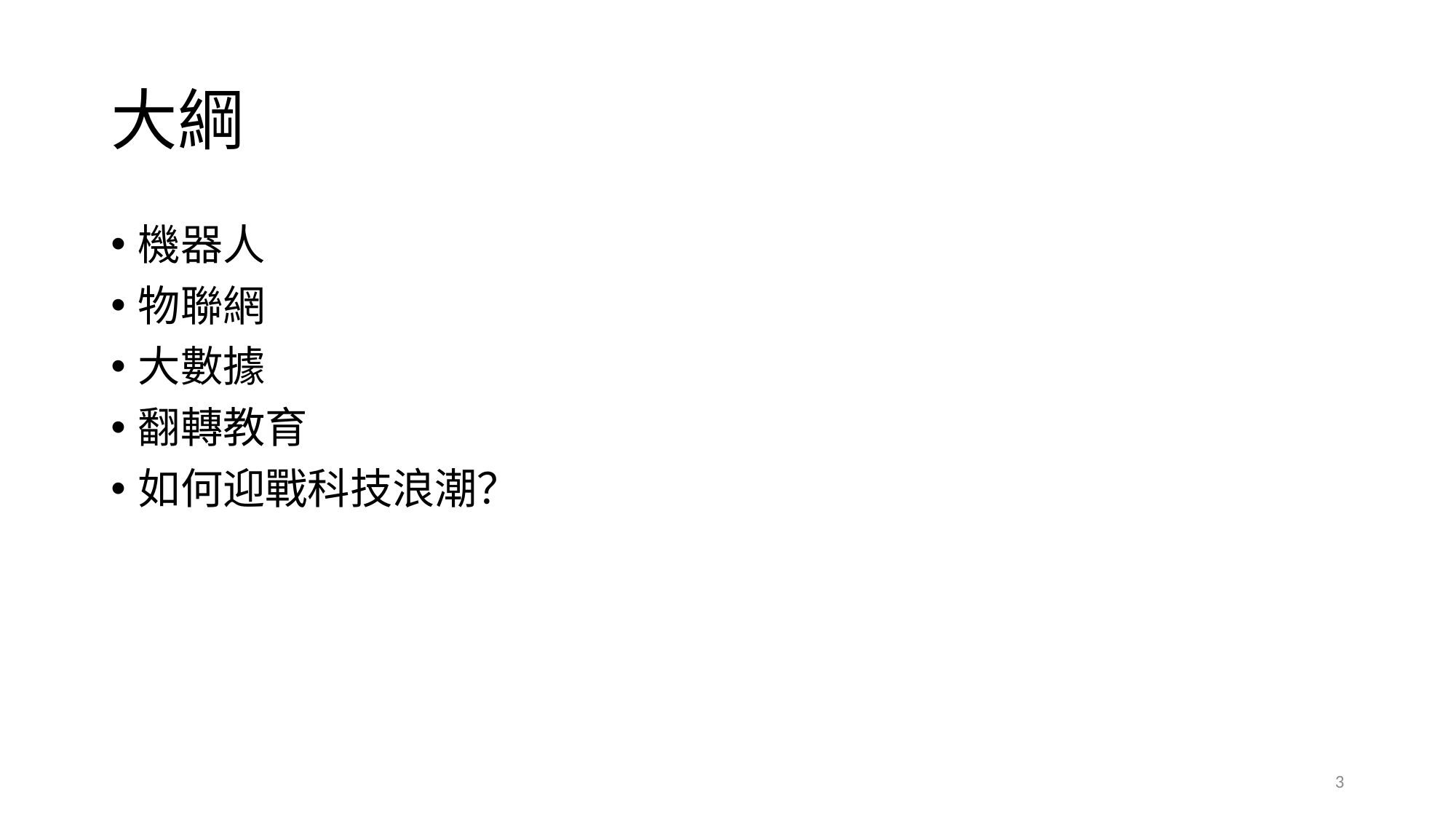

# 大綱
機器人
物聯網
大數據
翻轉教育
如何迎戰科技浪潮？

3